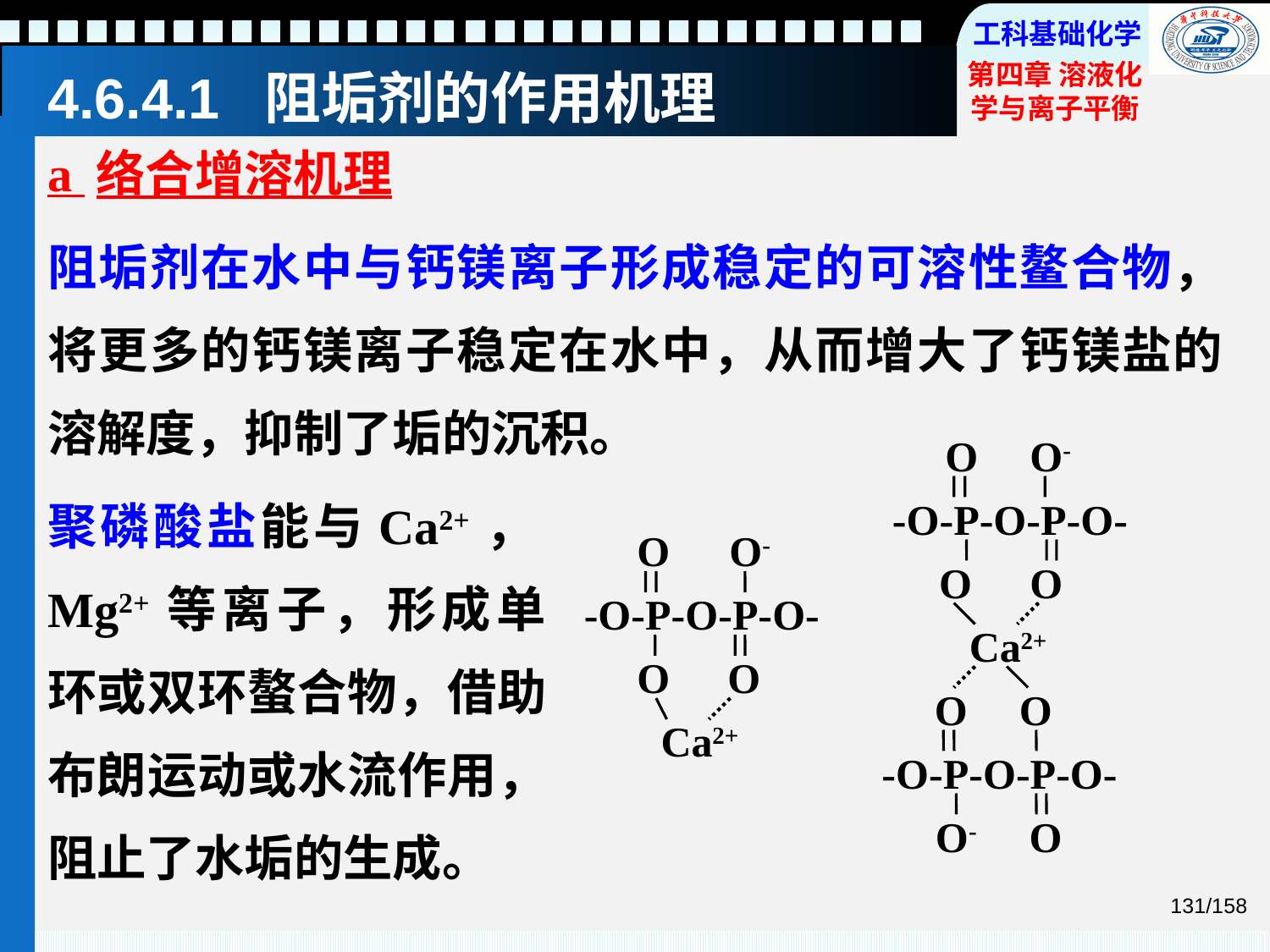

# 4.6.4.1  阻垢剂的作用机理
a 络合增溶机理
阻垢剂在水中与钙镁离子形成稳定的可溶性鳌合物，将更多的钙镁离子稳定在水中，从而增大了钙镁盐的溶解度，抑制了垢的沉积。
O
O-

-O-P-O-P-O-

O
O

Ca2+

O
O

-O-P-O-P-O-

O-
O
聚磷酸盐能与Ca2+，Mg2+等离子，形成单环或双环螯合物，借助布朗运动或水流作用，阻止了水垢的生成。
O
O-

-O-P-O-P-O-

O
O

Ca2+